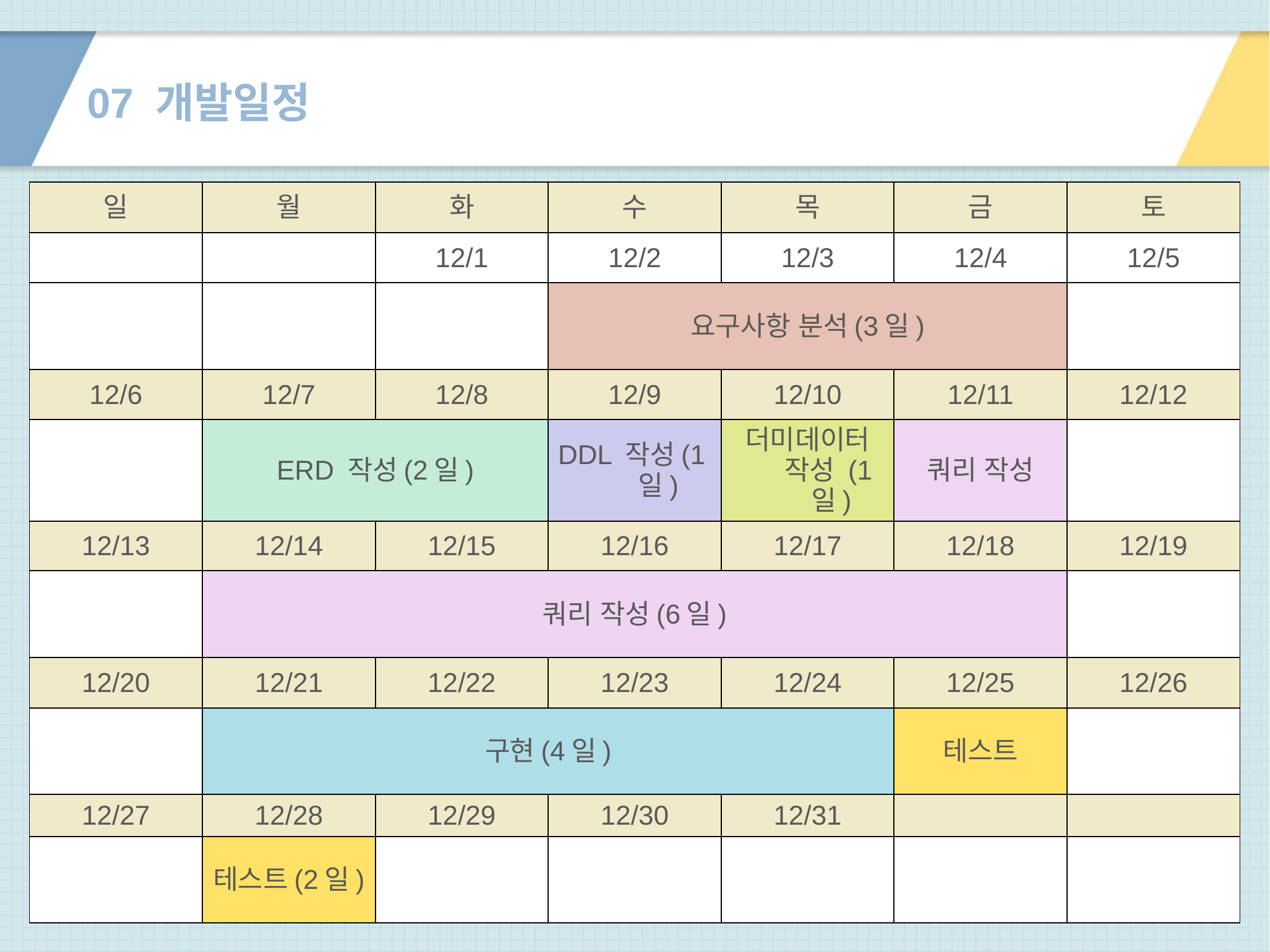

# 07 개발일정
| 일 | 월 | 화 | 수 | 목 | 금 | 토 |
| --- | --- | --- | --- | --- | --- | --- |
|  |  | 12/1 | 12/2 | 12/3 | 12/4 | 12/5 |
|  |  |  | 요구사항 분석 (3일) |  |  |  |
| 12/6 | 12/7 | 12/8 | 12/9 | 12/10 | 12/11 | 12/12 |
|  | ERD 작성 (2일) |  | DDL 작성 (1일) | 더미데이터 작성 (1일) | 쿼리 작성 |  |
| 12/13 | 12/14 | 12/15 | 12/16 | 12/17 | 12/18 | 12/19 |
|  | 쿼리 작성(6일) |  |  |  |  |  |
| 12/20 | 12/21 | 12/22 | 12/23 | 12/24 | 12/25 | 12/26 |
|  | 구현(4일) |  |  |  | 테스트 |  |
| 12/27 | 12/28 | 12/29 | 12/30 | 12/31 |  |  |
|  | 테스트(2일) |  |  |  |  |  |